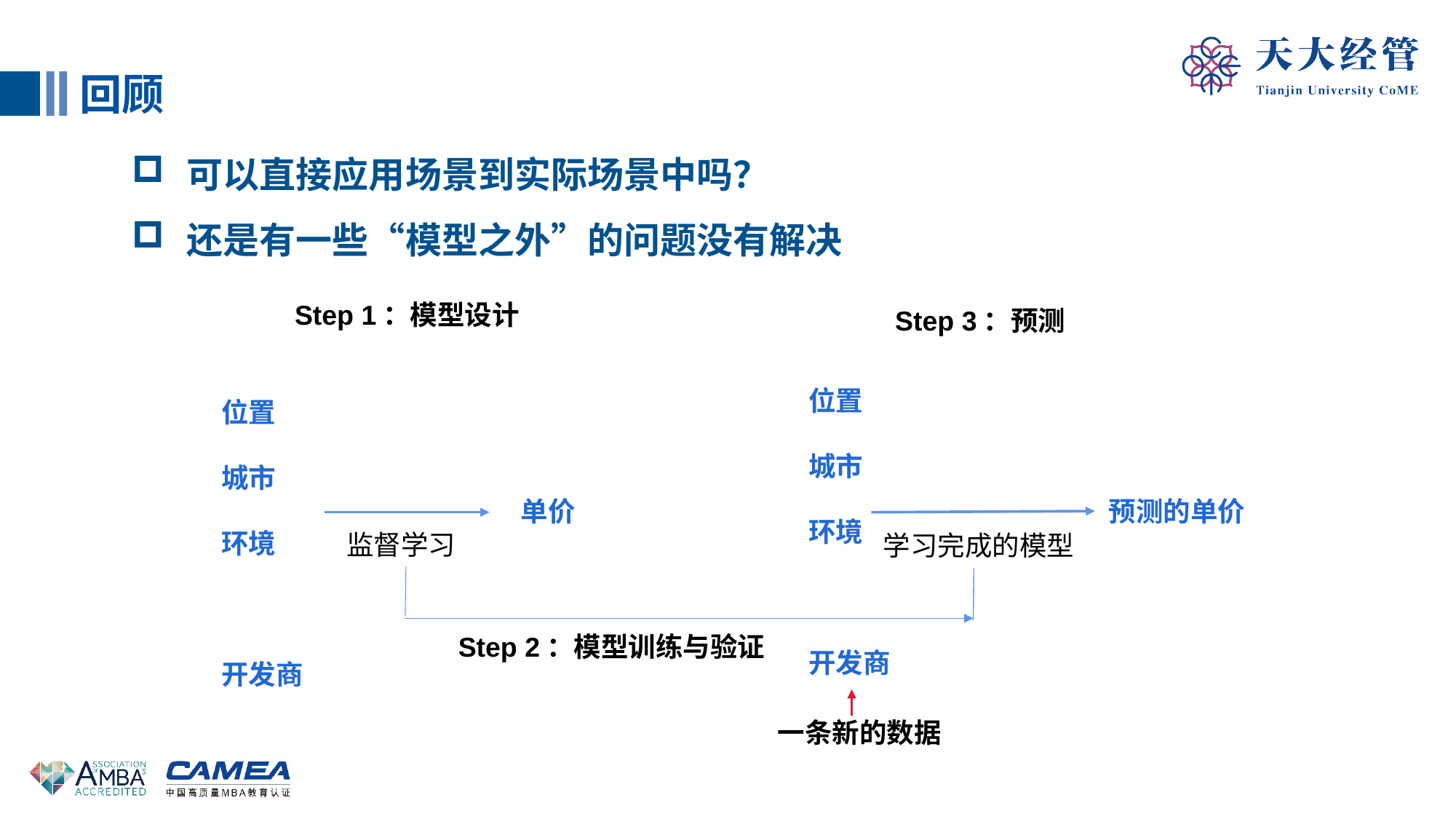

回顾

可以直接应用场景到实际场景中吗？
还是有一些“模型之外”的问题没有解决
Step 1：模型设计
Step 3：预测
位置

城市

环境

开发商
位置

城市

环境

开发商
预测的单价
单价
监督学习
学习完成的模型
Step 2：模型训练与验证
一条新的数据